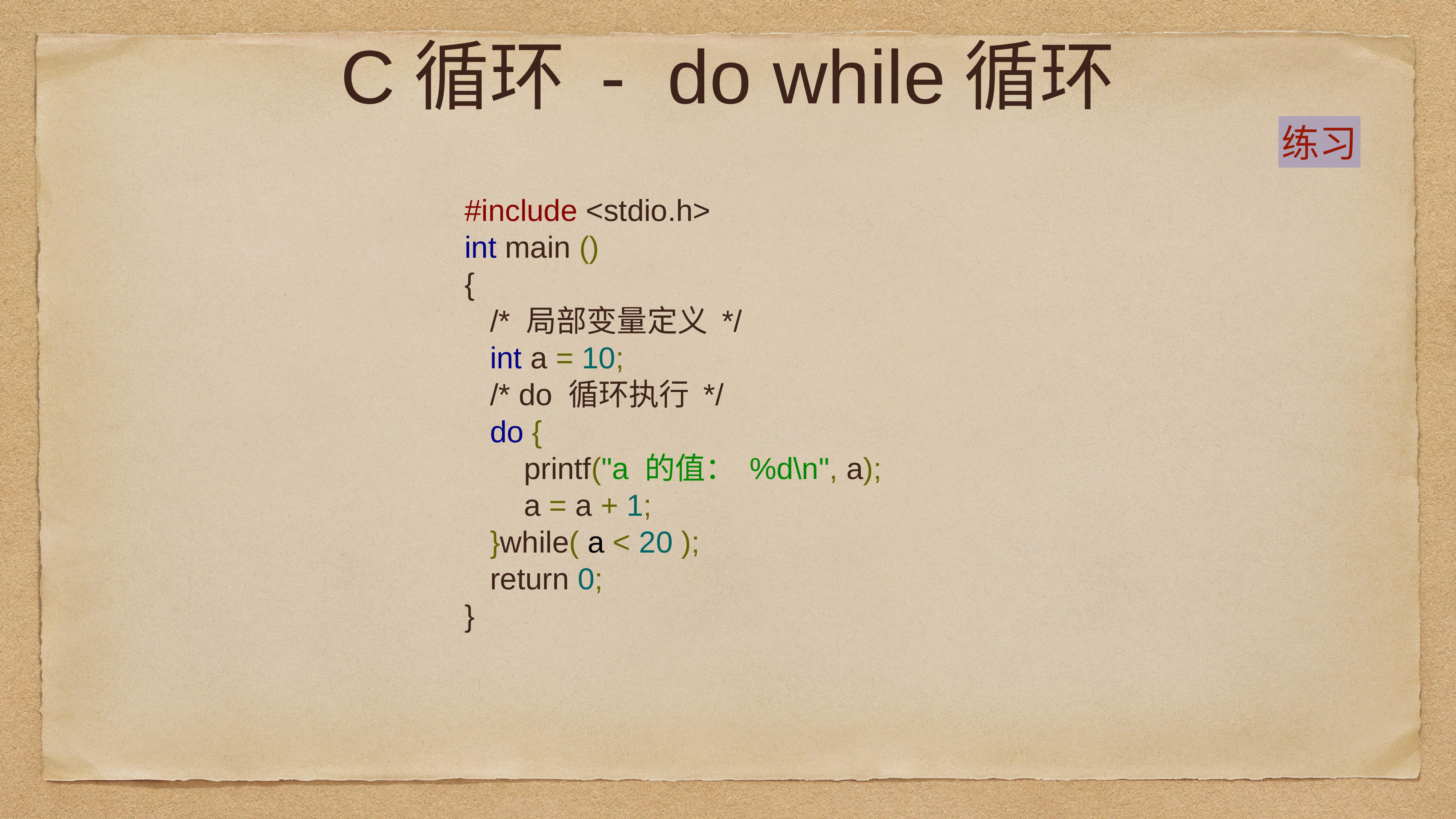

# C循环 -  do while循环
练习
#include <stdio.h>
int main ()
{
   /* 局部变量定义 */
   int a = 10;
   /* do 循环执行 */
   do {
       printf("a 的值： %d\n", a);
       a = a + 1;
   }while( a < 20 );
   return 0;
}